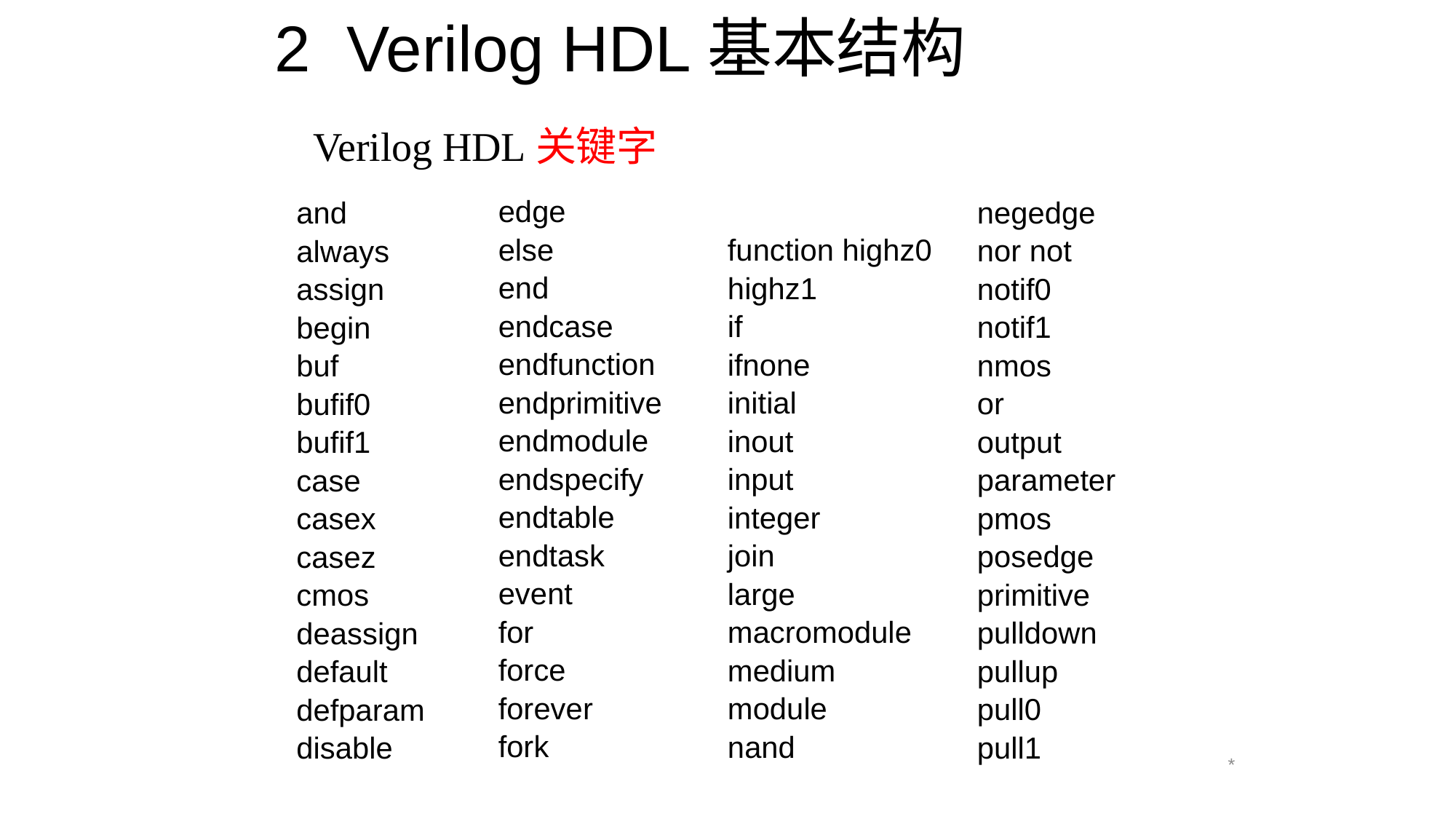

# 2  Verilog HDL基本结构
Verilog HDL关键字
edge
else
end
endcase
endfunction
endprimitive
endmodule
endspecify
endtable
endtask
event
for
force
forever
fork
negedge
nor not
notif0
notif1
nmos
or
output
parameter
pmos
posedge
primitive
pulldown
pullup
pull0
pull1
and
always
assign
begin
buf
bufif0
bufif1
case
casex
casez
cmos
deassign
default
defparam
disable
function highz0
highz1
if
ifnone
initial
inout
input
integer
join
large
macromodule
medium
module
nand
*